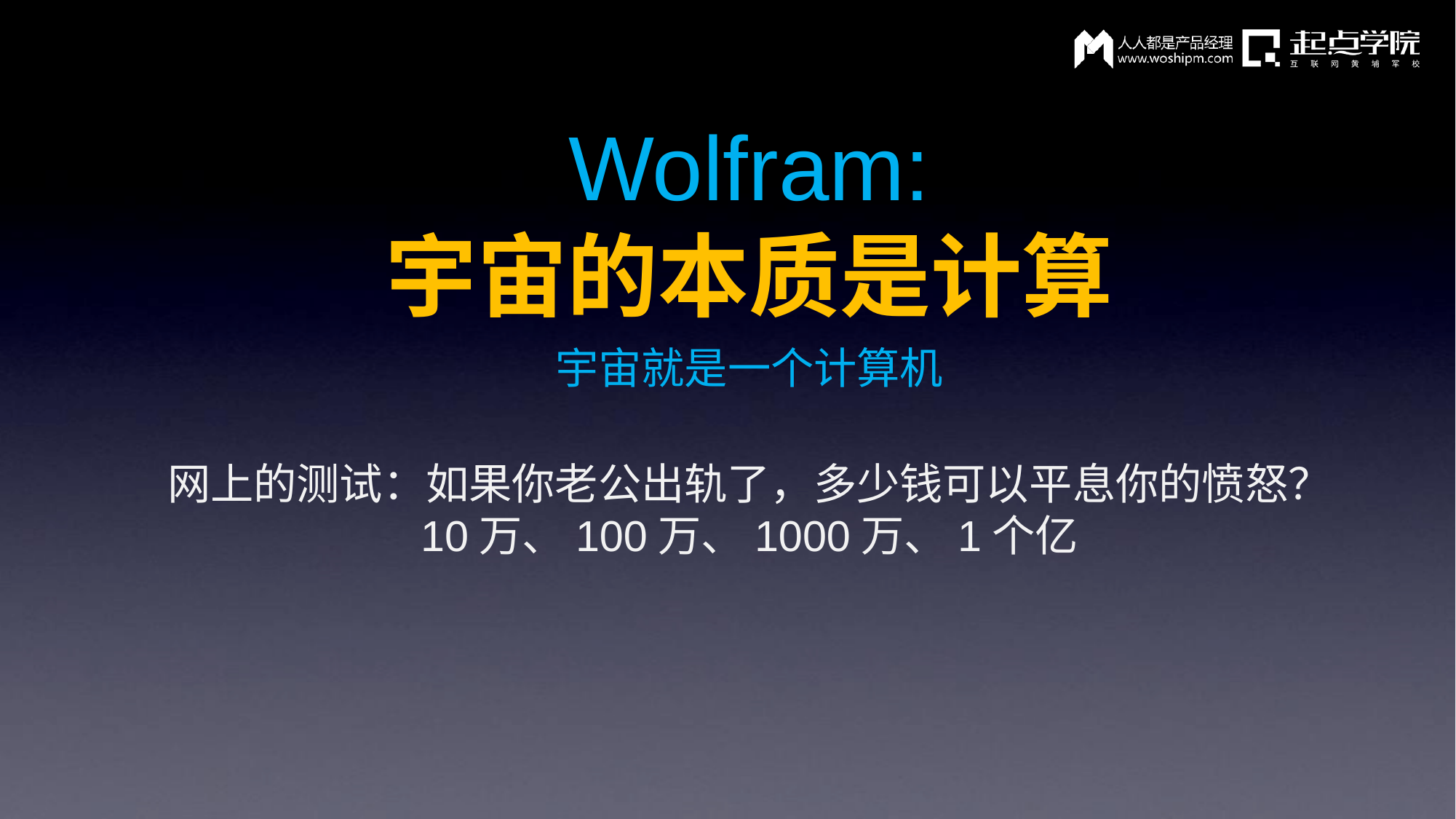

Wolfram:
宇宙的本质是计算
宇宙就是一个计算机
网上的测试：如果你老公出轨了，多少钱可以平息你的愤怒？
10万、100万、1000万、1个亿